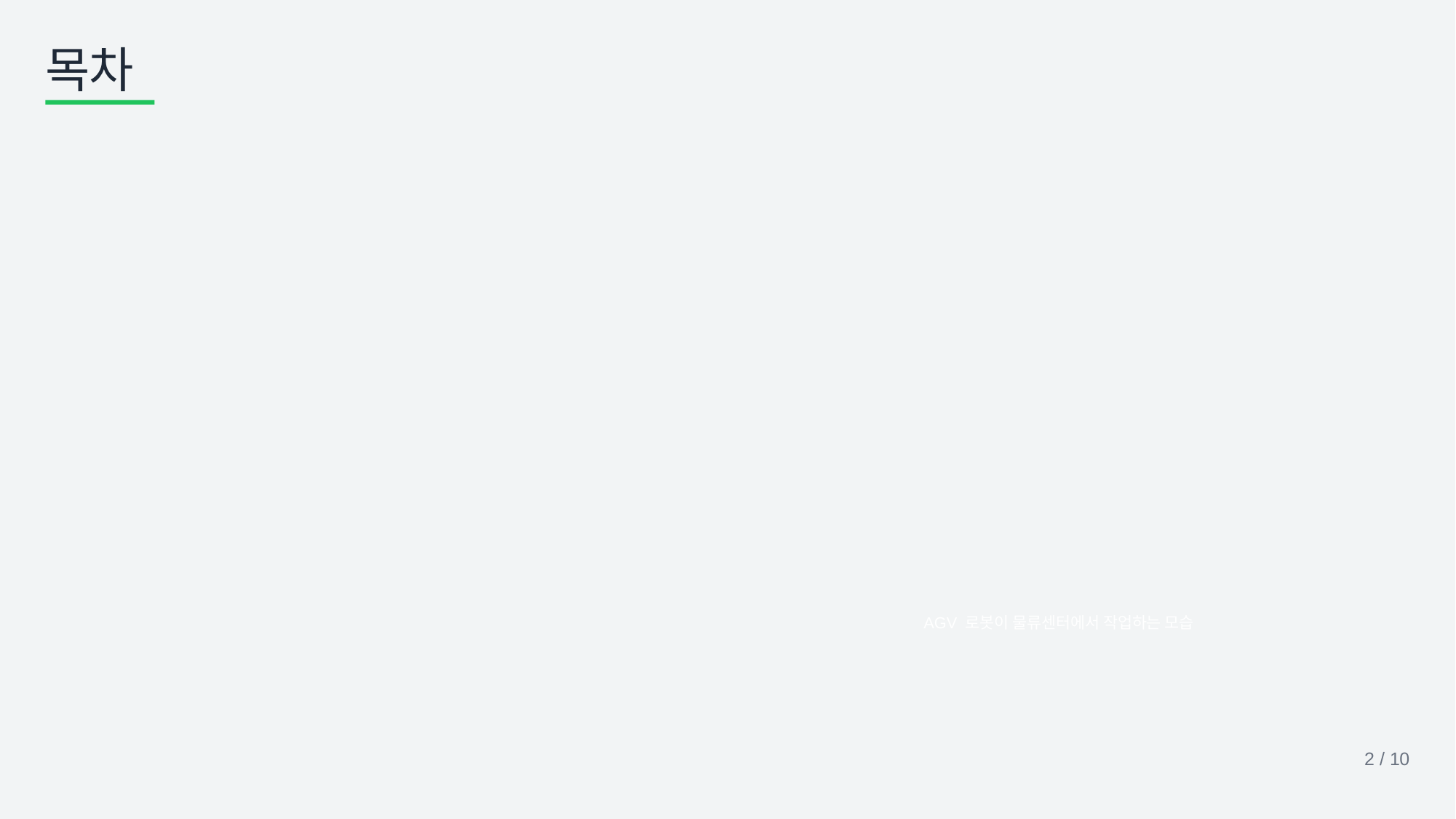

# 목차

AGV 로봇이 물류센터에서 작업하는 모습
2 / 10